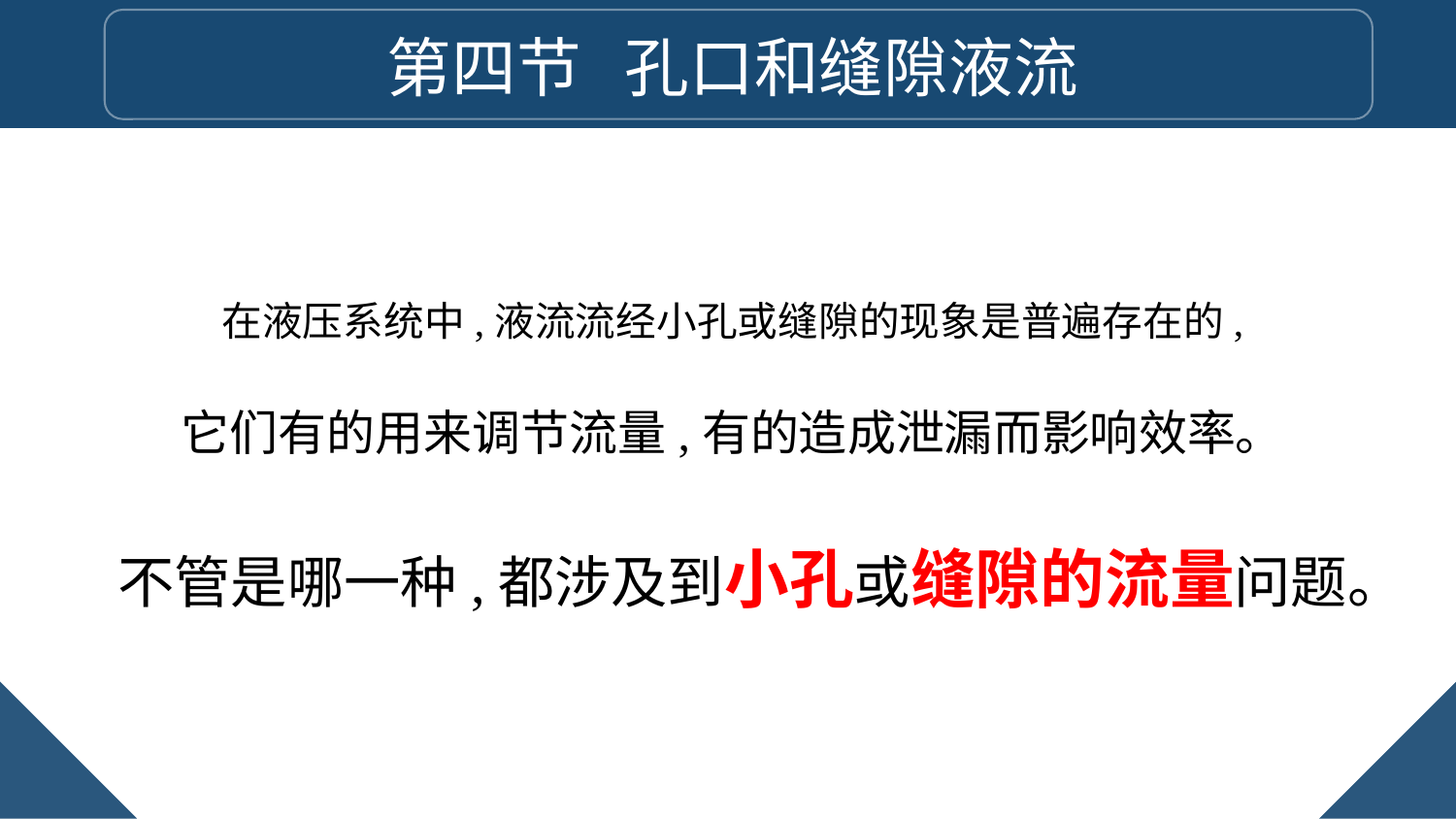

第四节   孔口和缝隙液流
在液压系统中,液流流经小孔或缝隙的现象是普遍存在的,
它们有的用来调节流量,有的造成泄漏而影响效率。
不管是哪一种,都涉及到小孔或缝隙的流量问题。